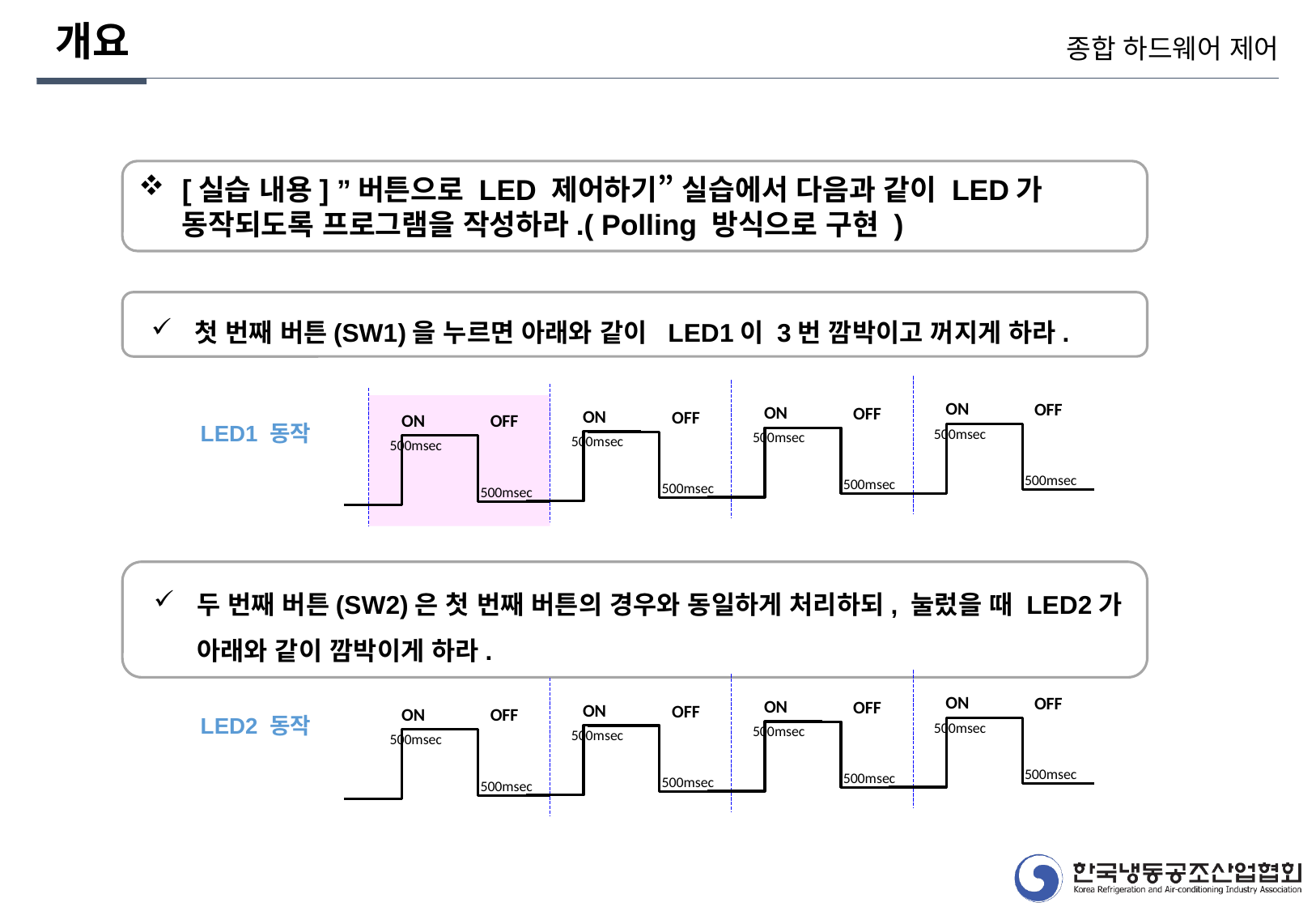

개요

종합 하드웨어 제어

[실습 내용] ”버튼으로 LED 제어하기” 실습에서 다음과 같이 LED가 동작되도록 프로그램을 작성하라.( Polling 방식으로 구현 )
첫 번째 버튼(SW1)을 누르면 아래와 같이  LED1이 3번 깜박이고 꺼지게 하라.
ON
OFF

ON
OFF
ON
OFF
ON
OFF
LED1 동작
500msec
500msec
500msec
500msec
500msec
500msec
500msec
500msec
두 번째 버튼(SW2)은 첫 번째 버튼의 경우와 동일하게 처리하되, 눌렀을 때 LED2가 아래와 같이 깜박이게 하라.
ON
OFF
ON
OFF
ON
OFF
ON
OFF
LED2 동작
500msec
500msec
500msec
500msec
500msec
500msec
500msec
500msec